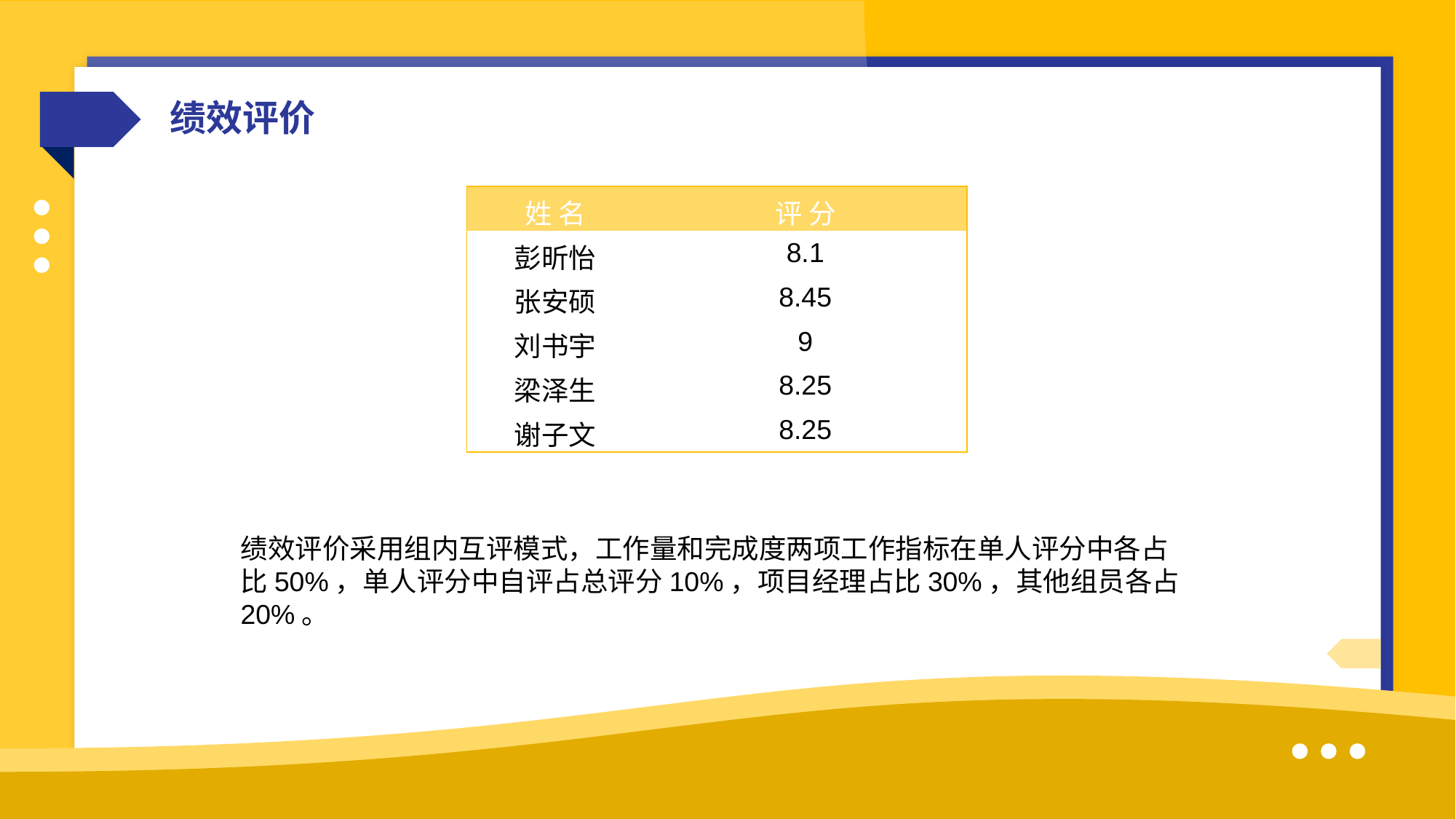

绩效评价
| 姓 名 | 评 分 |
| --- | --- |
| 彭昕怡 | 8.1 |
| 张安硕 | 8.45 |
| 刘书宇 | 9 |
| 梁泽生 | 8.25 |
| 谢子文 | 8.25 |
绩效评价采用组内互评模式，工作量和完成度两项工作指标在单人评分中各占比50%，单人评分中自评占总评分10%，项目经理占比30%，其他组员各占20%。